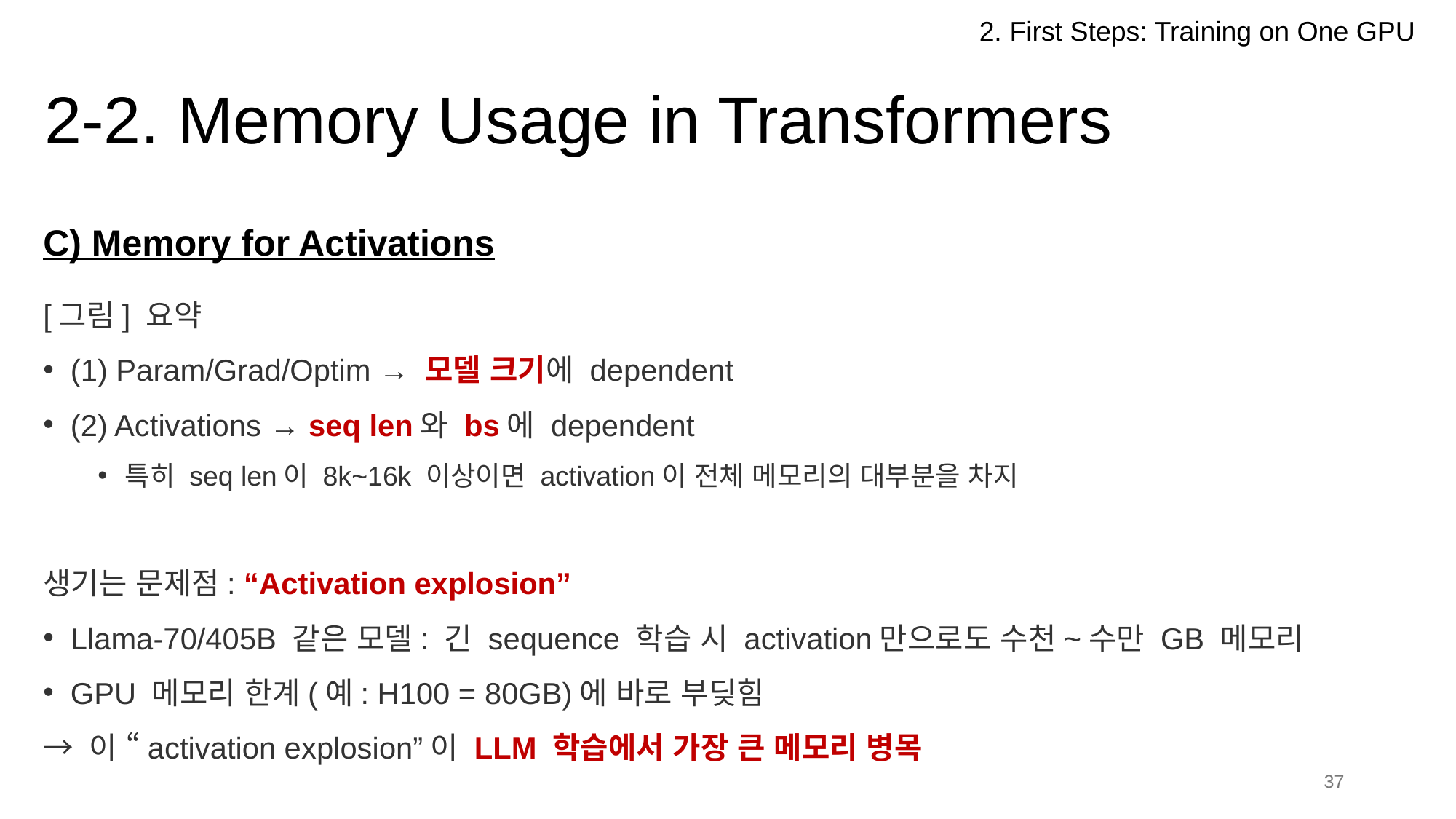

2. First Steps: Training on One GPU
# 2-2. Memory Usage in Transformers
C) Memory for Activations
[그림] 요약
(1) Param/Grad/Optim → 모델 크기에 dependent
(2) Activations → seq len와 bs에 dependent
특히 seq len이 8k~16k 이상이면 activation이 전체 메모리의 대부분을 차지

생기는 문제점: “Activation explosion”
Llama-70/405B 같은 모델: 긴 sequence 학습 시 activation만으로도 수천~수만 GB 메모리
GPU 메모리 한계(예: H100 = 80GB)에 바로 부딪힘
→ 이 “activation explosion”이 LLM 학습에서 가장 큰 메모리 병목
37